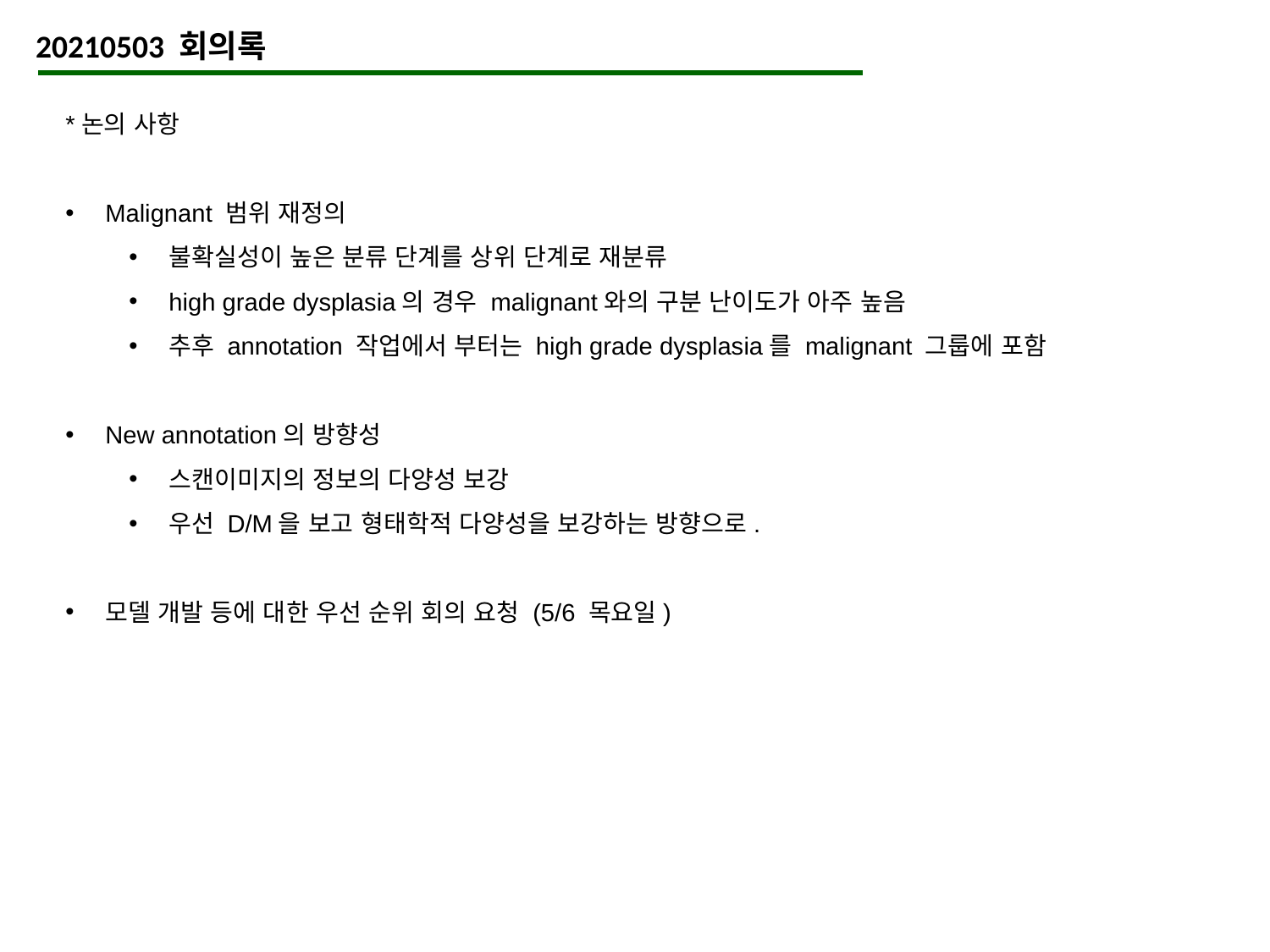

20210503 회의록
*논의 사항

Malignant 범위 재정의
불확실성이 높은 분류 단계를 상위 단계로 재분류
high grade dysplasia의 경우 malignant와의 구분 난이도가 아주 높음
추후 annotation 작업에서 부터는 high grade dysplasia를 malignant 그룹에 포함

New annotation의 방향성
스캔이미지의 정보의 다양성 보강
우선 D/M을 보고 형태학적 다양성을 보강하는 방향으로.

모델 개발 등에 대한 우선 순위 회의 요청 (5/6 목요일)